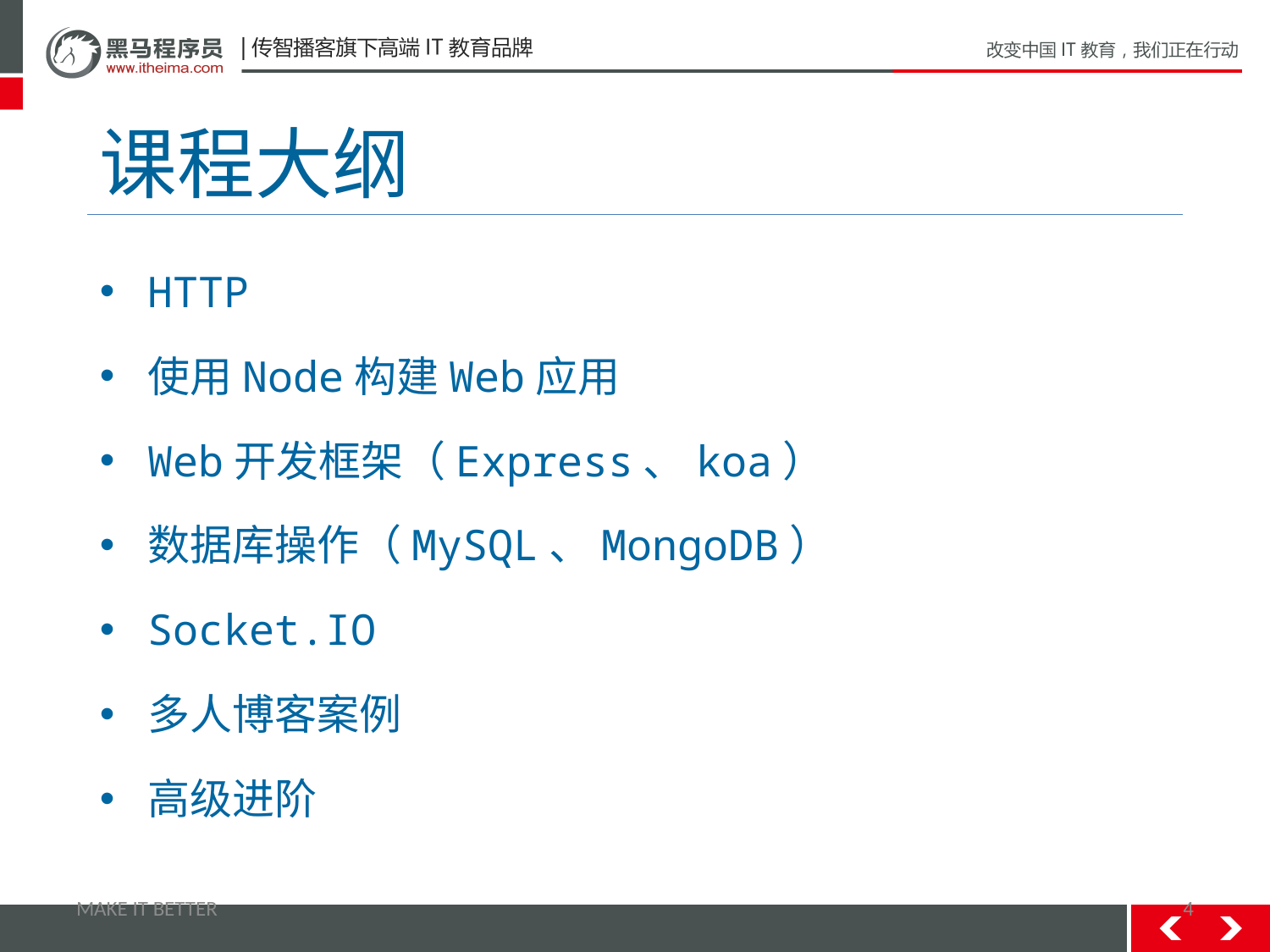

# 课程大纲
HTTP
使用Node构建Web应用
Web开发框架（Express、koa）
数据库操作（MySQL、MongoDB）
Socket.IO
多人博客案例
高级进阶
MAKE IT BETTER
4